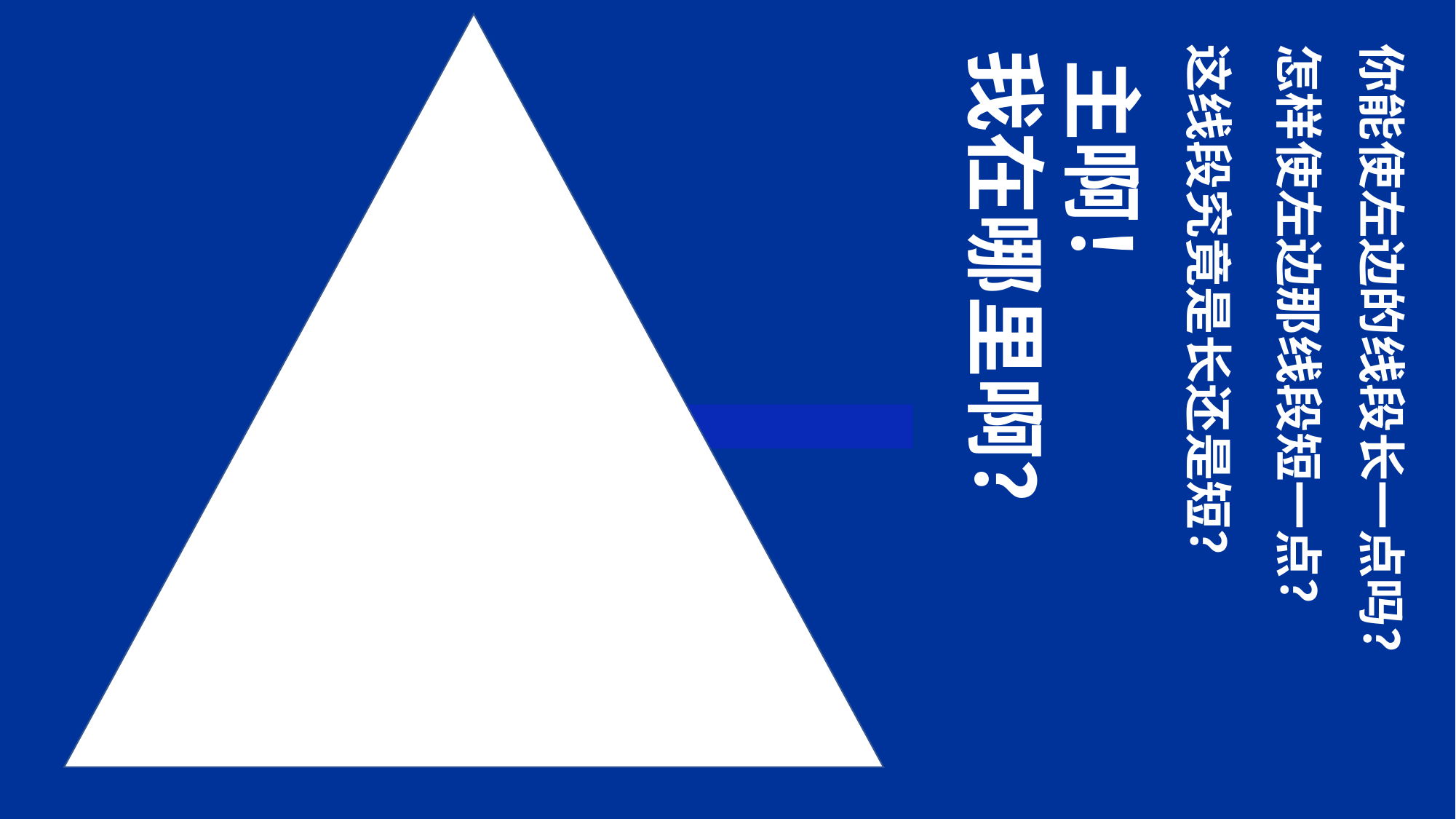

这线段究竟是长还是短？
怎样使左边那线段短一点？
你能使左边的线段长一点吗？
我在哪里啊？
主啊！